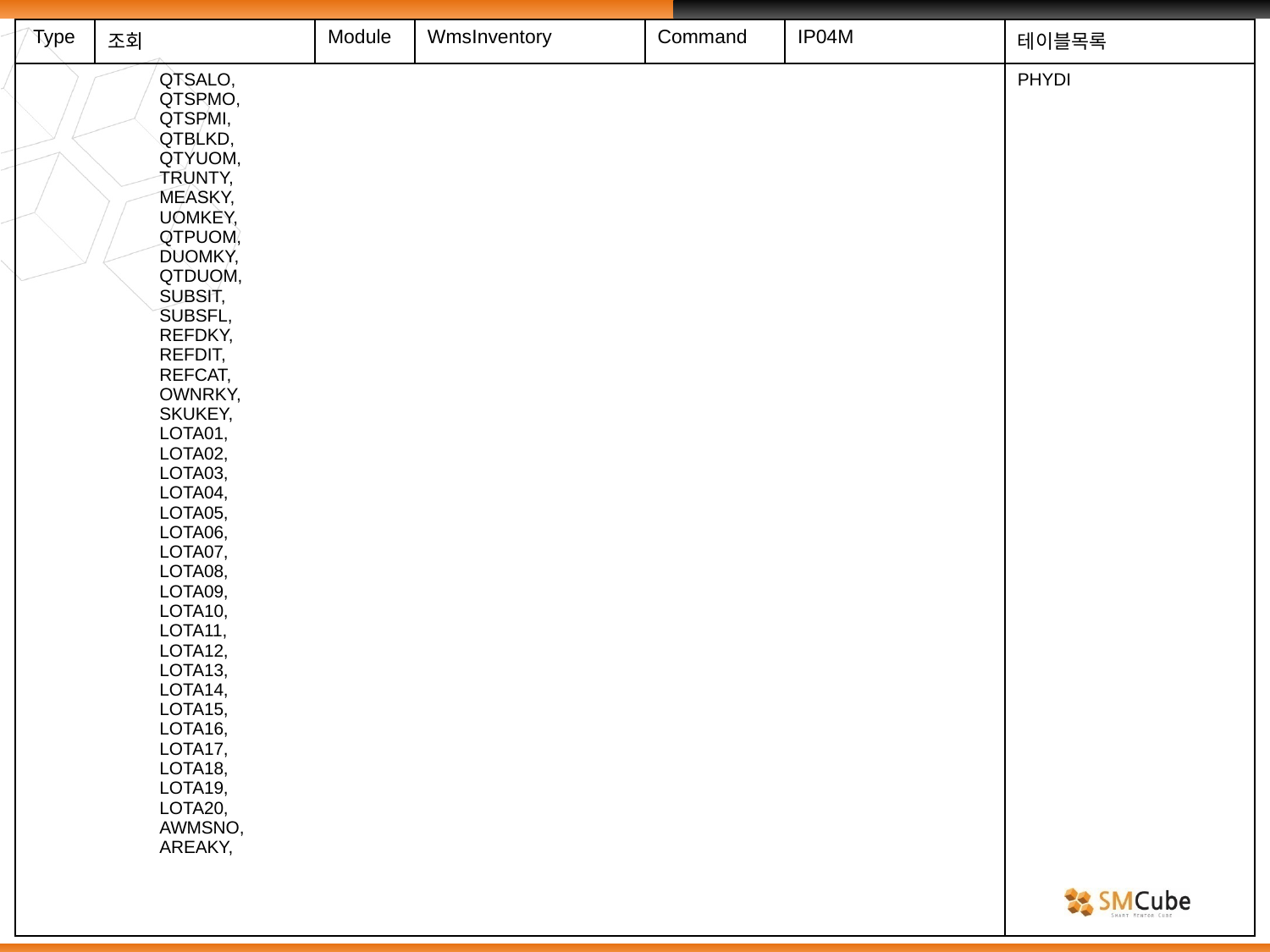

| Type | 조회 | Module | WmsInventory | Command | IP04M | 테이블목록 |
| --- | --- | --- | --- | --- | --- | --- |
| QTSALO, QTSPMO, QTSPMI, QTBLKD, QTYUOM, TRUNTY, MEASKY, UOMKEY, QTPUOM, DUOMKY, QTDUOM, SUBSIT, SUBSFL, REFDKY, REFDIT, REFCAT, OWNRKY, SKUKEY, LOTA01, LOTA02, LOTA03, LOTA04, LOTA05, LOTA06, LOTA07, LOTA08, LOTA09, LOTA10, LOTA11, LOTA12, LOTA13, LOTA14, LOTA15, LOTA16, LOTA17, LOTA18, LOTA19, LOTA20, AWMSNO, AREAKY, |  |  |  |  |  | PHYDI |